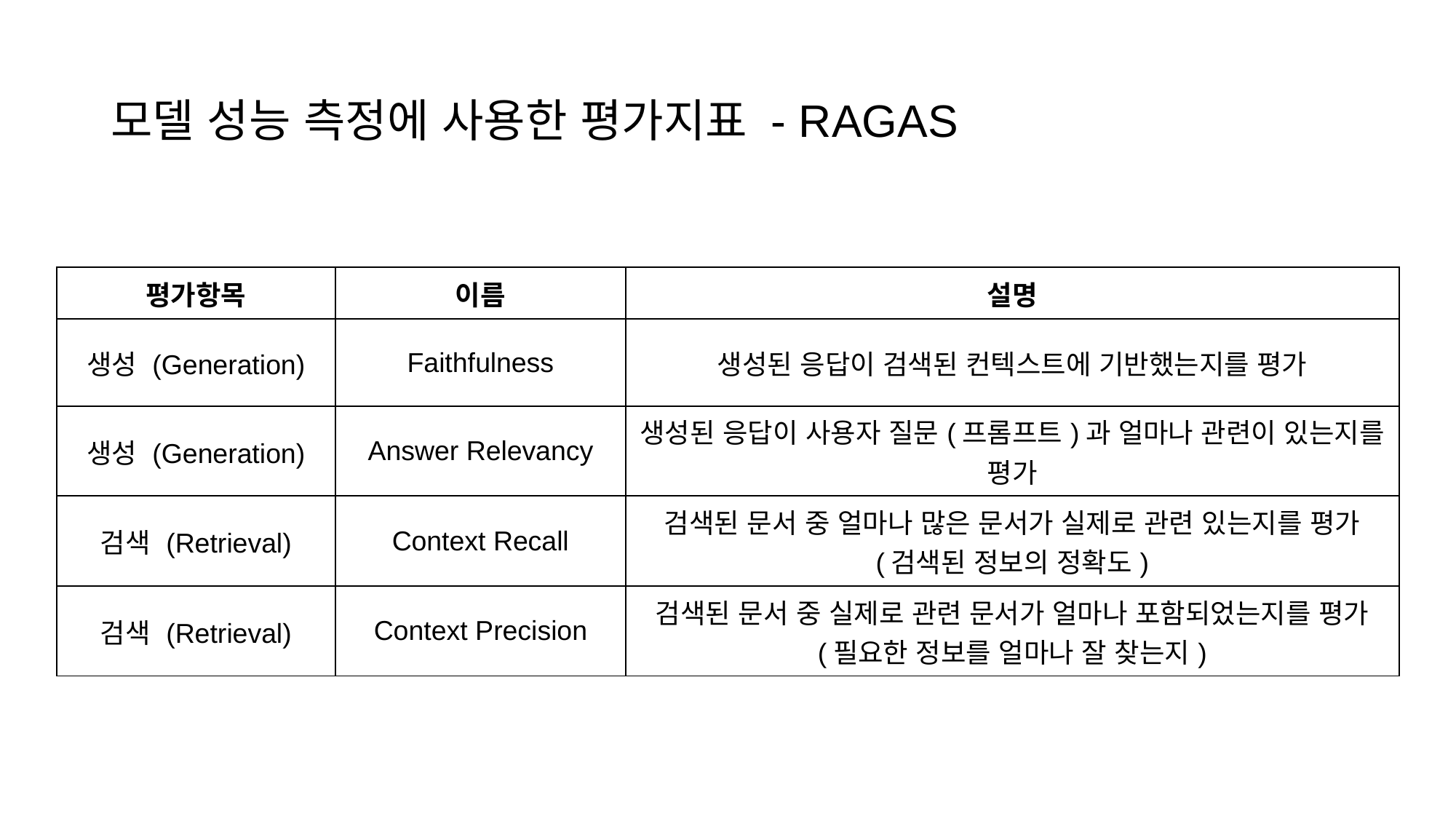

# 모델 성능 측정에 사용한 평가지표 - RAGAS
| 평가항목 | 이름 | 설명 |
| --- | --- | --- |
| 생성 (Generation) | Faithfulness | 생성된 응답이 검색된 컨텍스트에 기반했는지를 평가 |
| 생성 (Generation) | Answer Relevancy | 생성된 응답이 사용자 질문(프롬프트)과 얼마나 관련이 있는지를 평가 |
| 검색 (Retrieval) | Context Recall | 검색된 문서 중 얼마나 많은 문서가 실제로 관련 있는지를 평가 (검색된 정보의 정확도) |
| 검색 (Retrieval) | Context Precision | 검색된 문서 중 실제로 관련 문서가 얼마나 포함되었는지를 평가 (필요한 정보를 얼마나 잘 찾는지) |